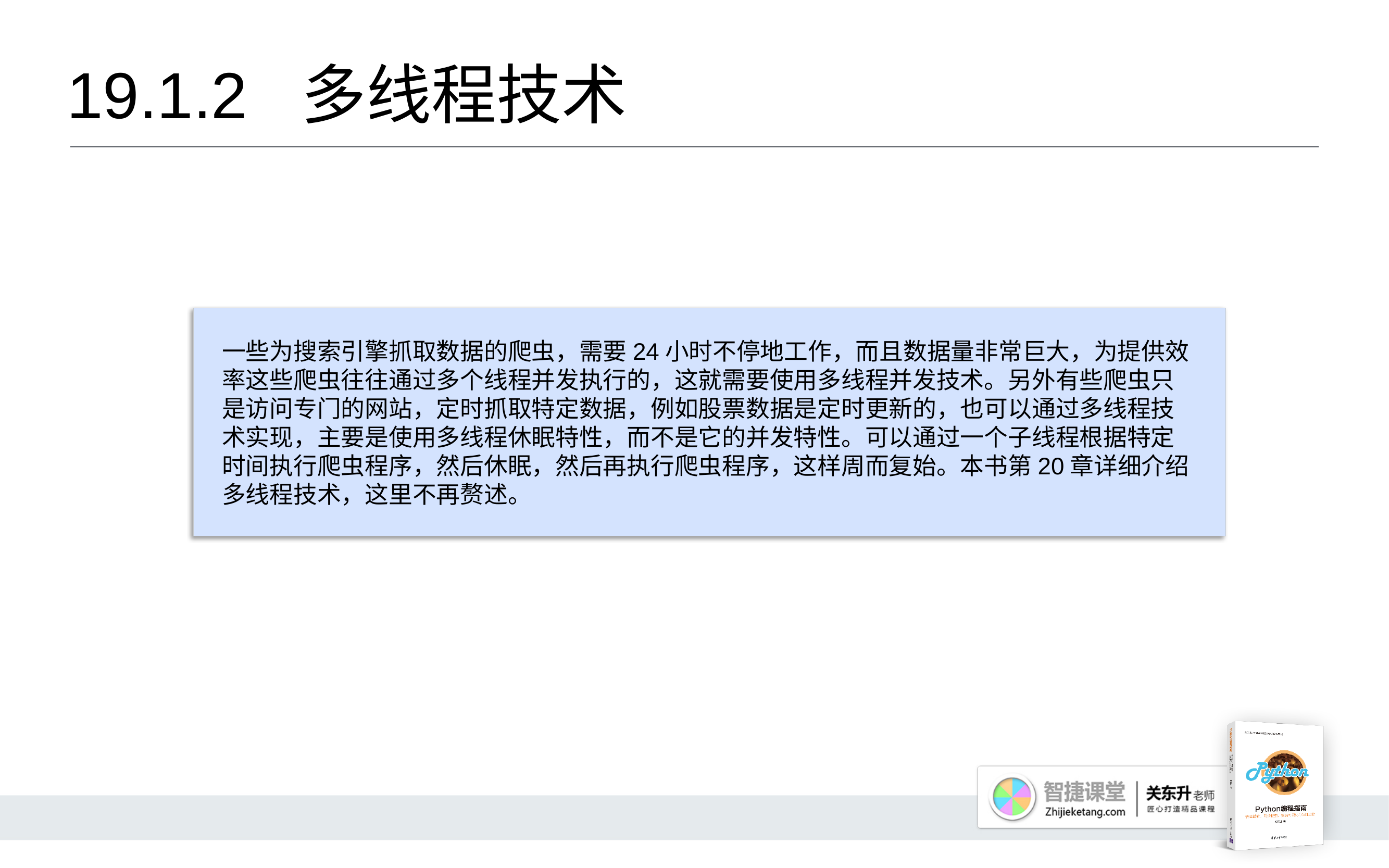

# 19.1.2 	多线程技术
一些为搜索引擎抓取数据的爬虫，需要24小时不停地工作，而且数据量非常巨大，为提供效率这些爬虫往往通过多个线程并发执行的，这就需要使用多线程并发技术。另外有些爬虫只是访问专门的网站，定时抓取特定数据，例如股票数据是定时更新的，也可以通过多线程技术实现，主要是使用多线程休眠特性，而不是它的并发特性。可以通过一个子线程根据特定时间执行爬虫程序，然后休眠，然后再执行爬虫程序，这样周而复始。本书第20章详细介绍多线程技术，这里不再赘述。